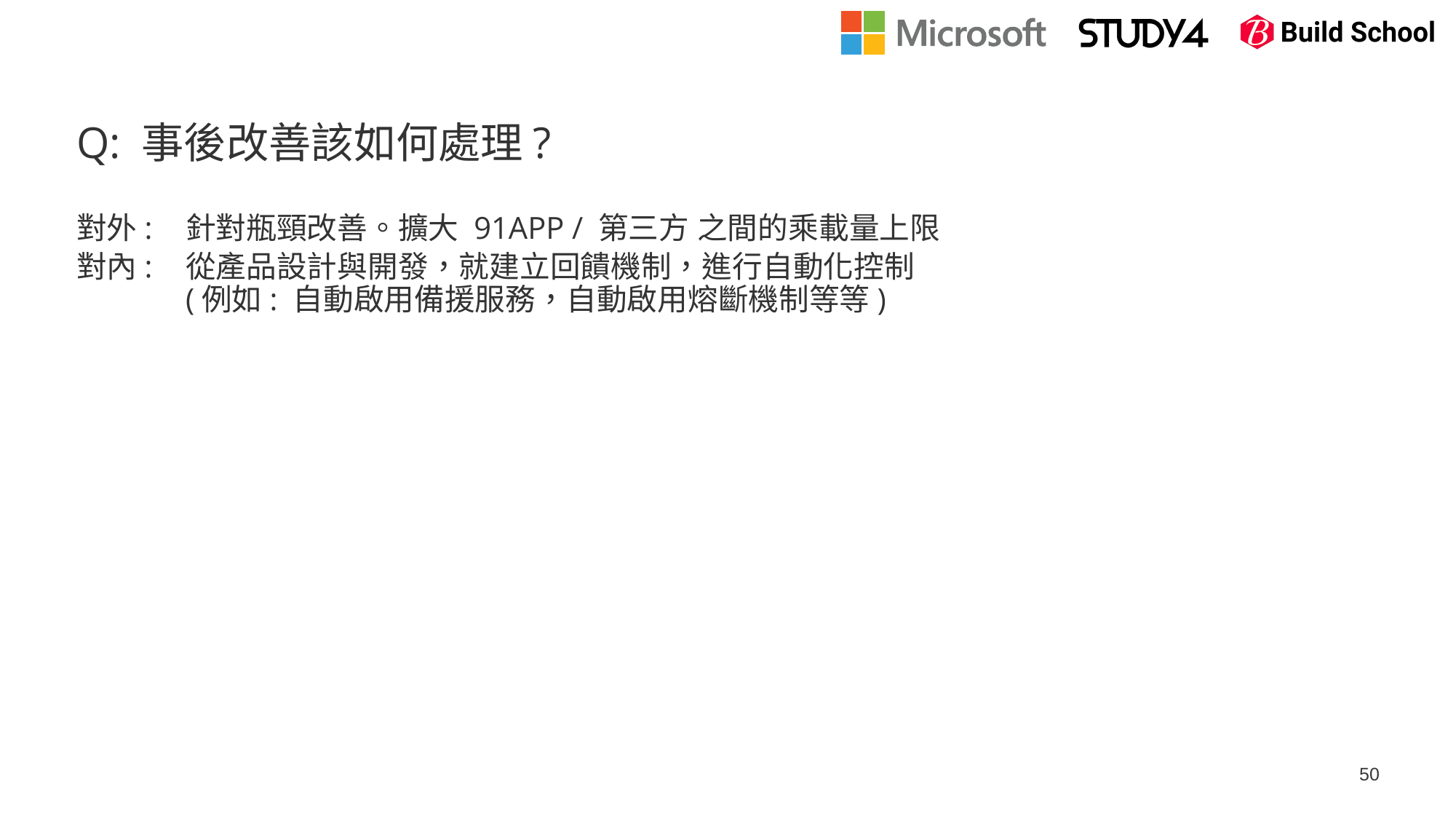

Q: 事後改善該如何處理?

對外: 	針對瓶頸改善。擴大 91APP / 第三方 之間的乘載量上限
對內: 	從產品設計與開發，就建立回饋機制，進行自動化控制
	(例如: 自動啟用備援服務，自動啟用熔斷機制等等)
50